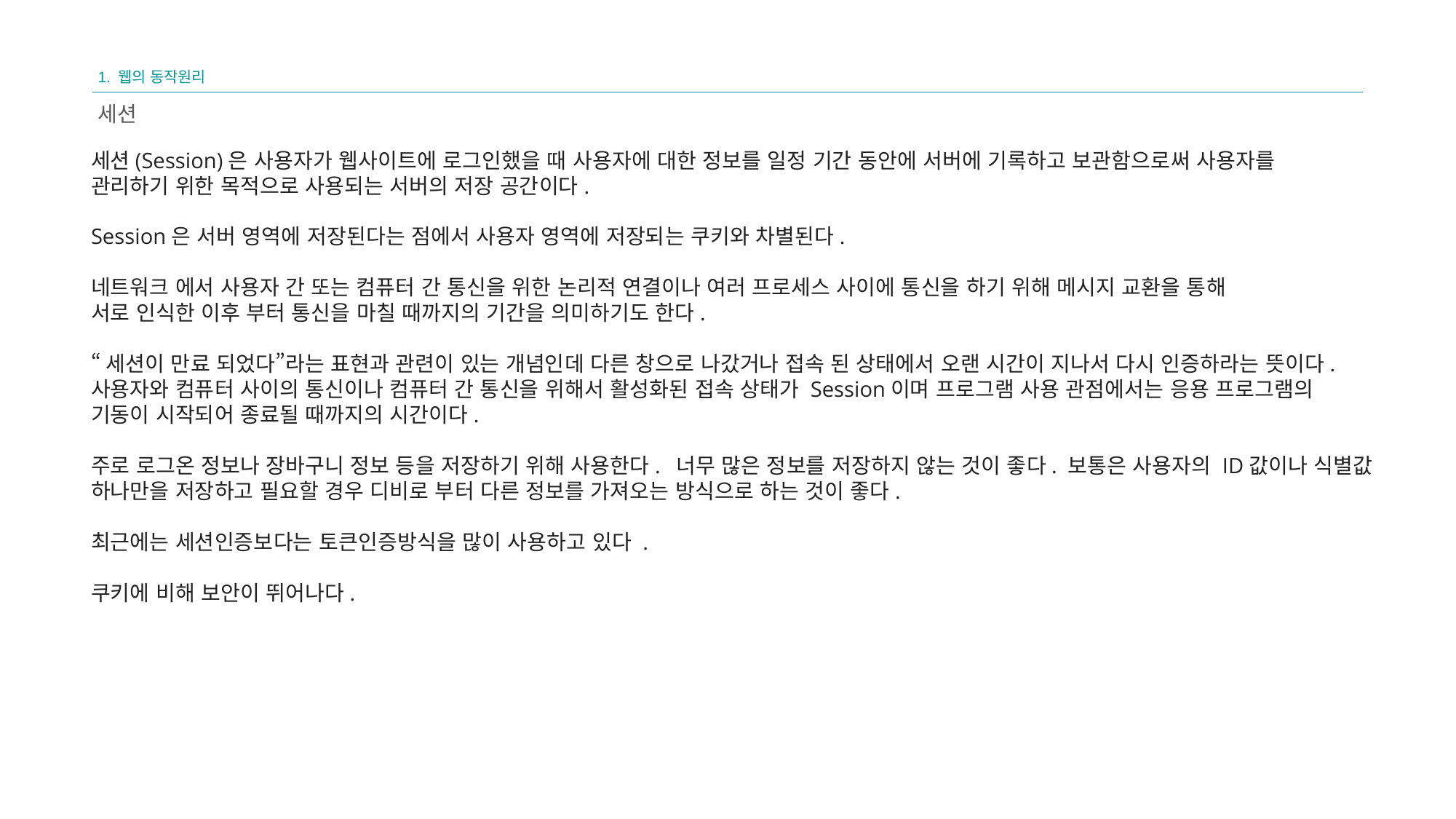

1. 웹의 동작원리
세션

세션(Session)은 사용자가 웹사이트에 로그인했을 때 사용자에 대한 정보를 일정 기간 동안에 서버에 기록하고 보관함으로써 사용자를
관리하기 위한 목적으로 사용되는 서버의 저장 공간이다.

Session은 서버 영역에 저장된다는 점에서 사용자 영역에 저장되는 쿠키와 차별된다.

네트워크 에서 사용자 간 또는 컴퓨터 간 통신을 위한 논리적 연결이나 여러 프로세스 사이에 통신을 하기 위해 메시지 교환을 통해
서로 인식한 이후 부터 통신을 마칠 때까지의 기간을 의미하기도 한다.

“세션이 만료 되었다”라는 표현과 관련이 있는 개념인데 다른 창으로 나갔거나 접속 된 상태에서 오랜 시간이 지나서 다시 인증하라는 뜻이다.
사용자와 컴퓨터 사이의 통신이나 컴퓨터 간 통신을 위해서 활성화된 접속 상태가 Session이며 프로그램 사용 관점에서는 응용 프로그램의
기동이 시작되어 종료될 때까지의 시간이다.

주로 로그온 정보나 장바구니 정보 등을 저장하기 위해 사용한다.  너무 많은 정보를 저장하지 않는 것이 좋다. 보통은 사용자의 ID값이나 식별값 하나만을 저장하고 필요할 경우 디비로 부터 다른 정보를 가져오는 방식으로 하는 것이 좋다.

최근에는 세션인증보다는 토큰인증방식을 많이 사용하고 있다 .

쿠키에 비해 보안이 뛰어나다.